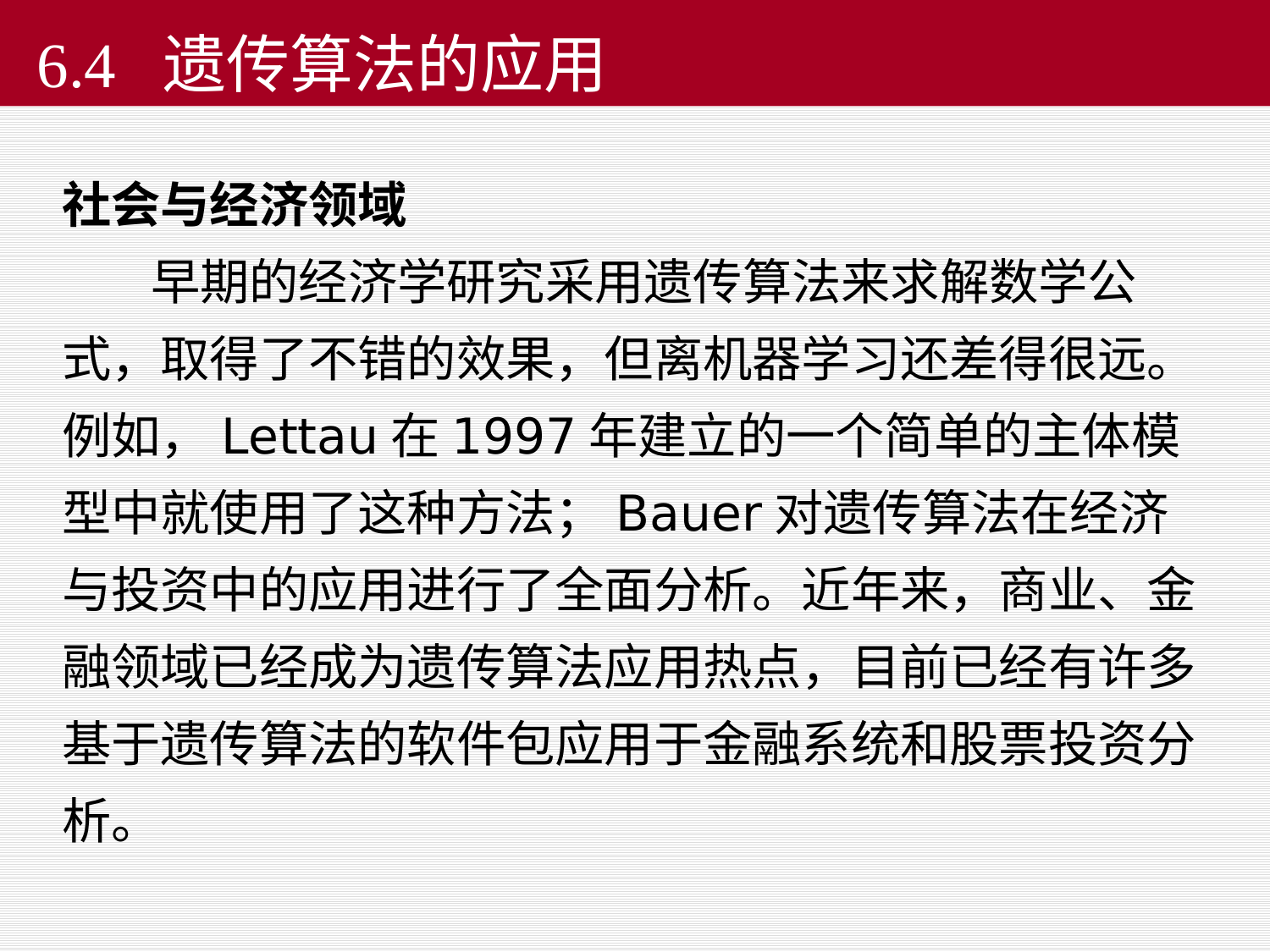

#
6.4  遗传算法的应用
社会与经济领域
       早期的经济学研究采用遗传算法来求解数学公式，取得了不错的效果，但离机器学习还差得很远。例如，Lettau在1997年建立的一个简单的主体模型中就使用了这种方法；Bauer对遗传算法在经济与投资中的应用进行了全面分析。近年来，商业、金融领域已经成为遗传算法应用热点，目前已经有许多基于遗传算法的软件包应用于金融系统和股票投资分析。

151